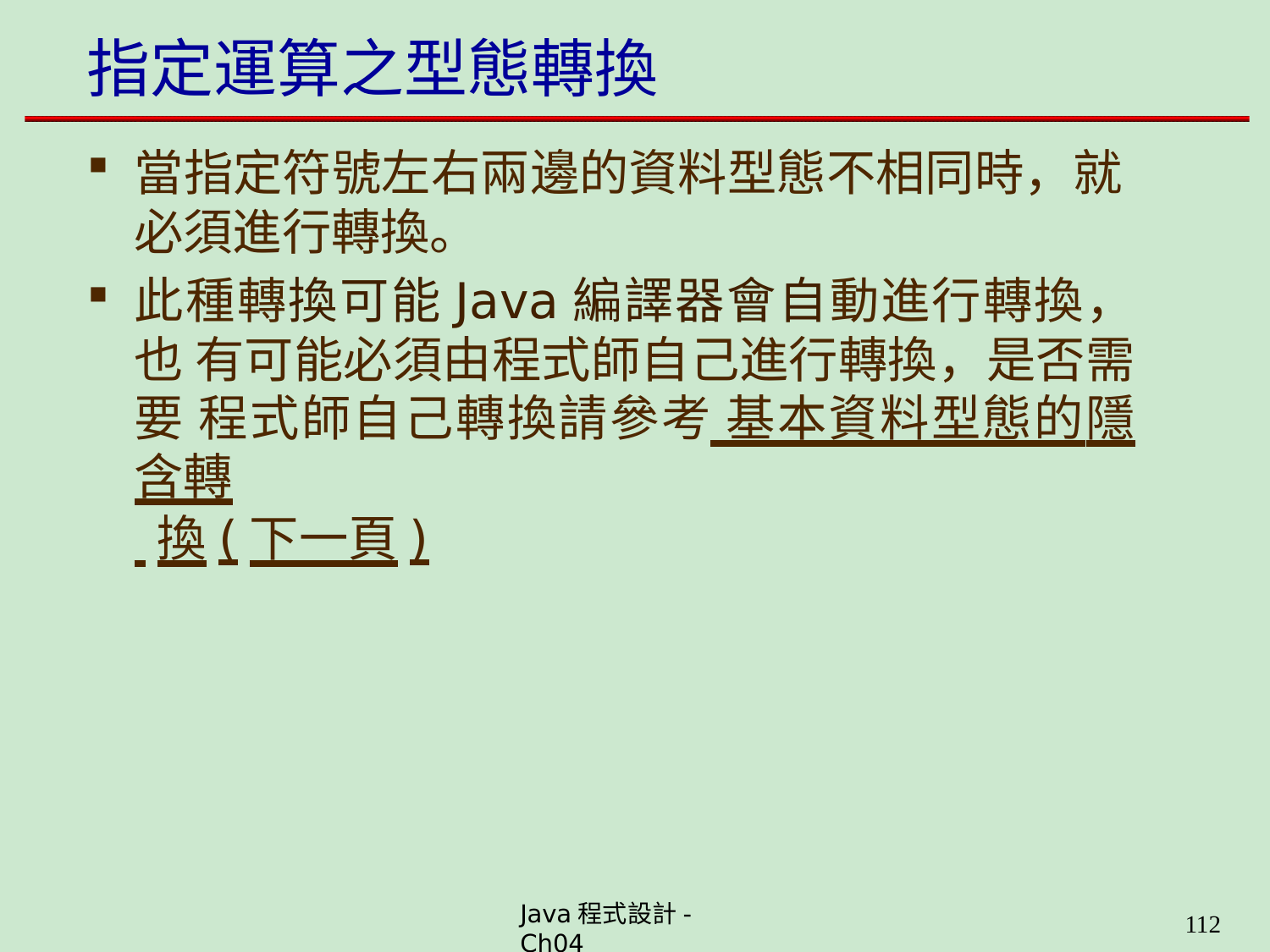

# 指定運算之型態轉換
當指定符號左右兩邊的資料型態不相同時，就 必須進行轉換。
此種轉換可能Java編譯器會自動進行轉換，也 有可能必須由程式師自己進行轉換，是否需要 程式師自己轉換請參考 基本資料型態的隱含轉
 換(下一頁)
Java程式設計-Ch04
112